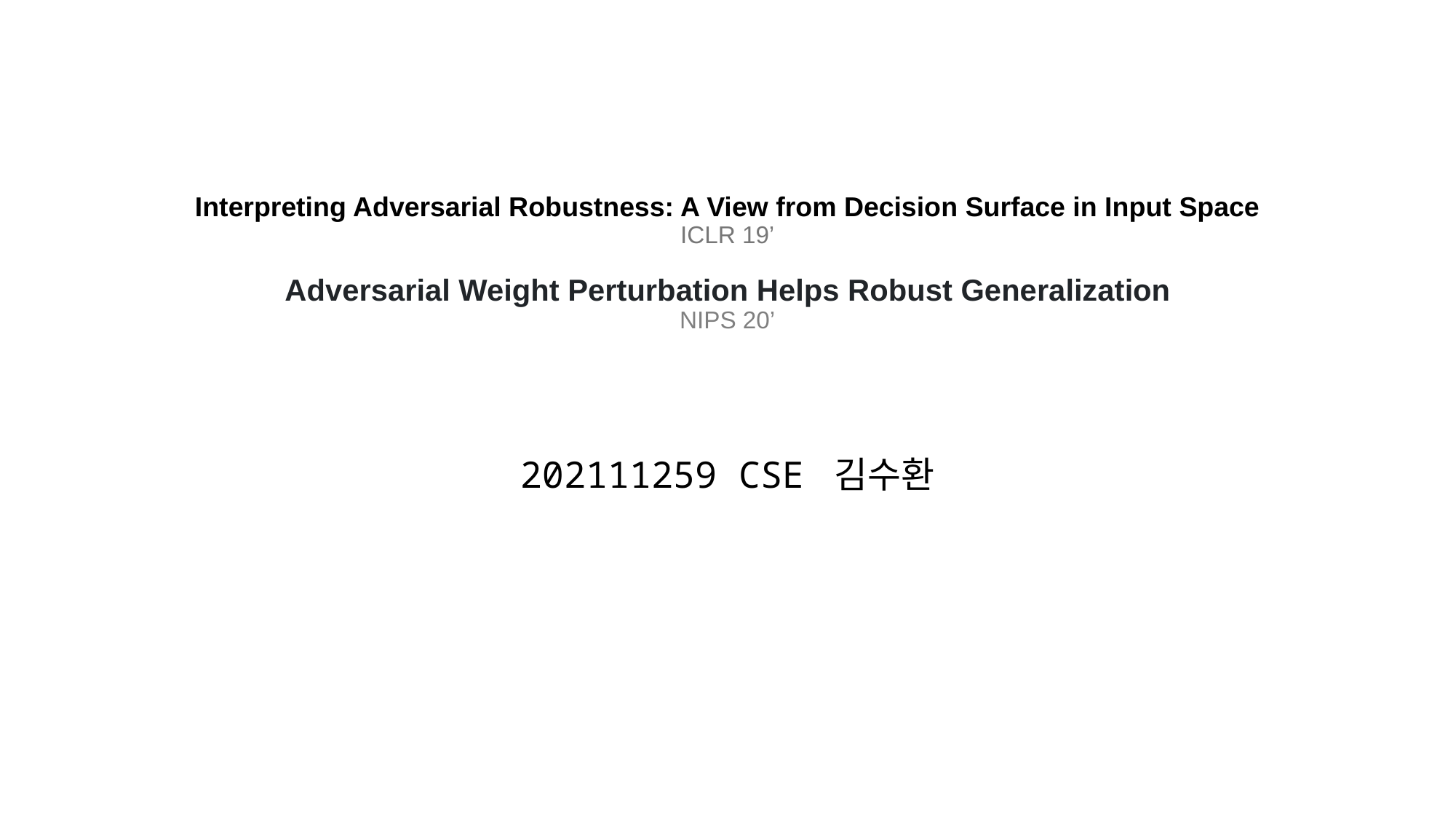

# Interpreting Adversarial Robustness: A View from Decision Surface in Input Space ICLR 19’ Adversarial Weight Perturbation Helps Robust Generalization NIPS 20’
202111259 CSE 김수환